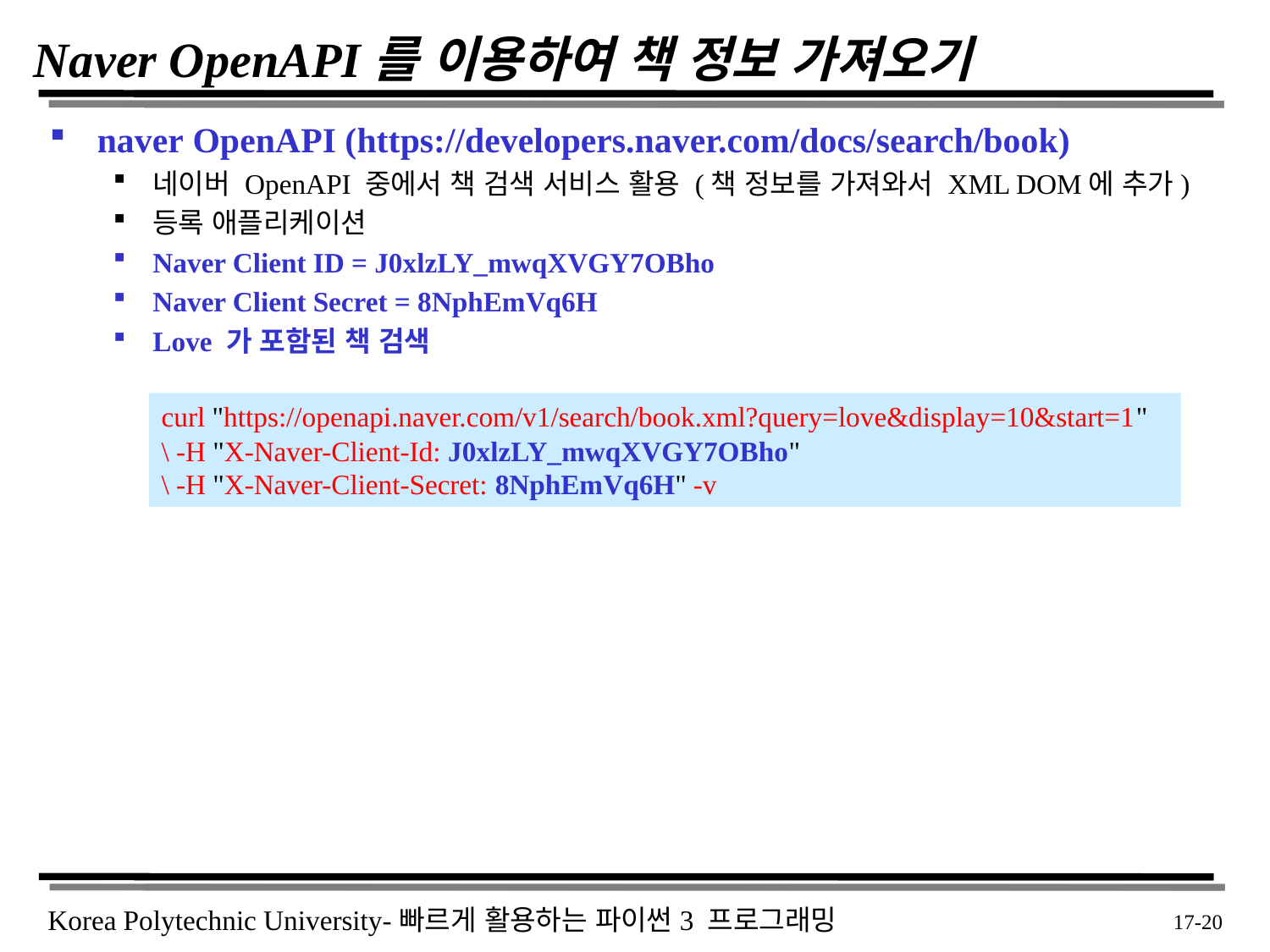

# Naver OpenAPI를 이용하여 책 정보 가져오기
naver OpenAPI (https://developers.naver.com/docs/search/book)
네이버 OpenAPI 중에서 책 검색 서비스 활용 (책 정보를 가져와서 XML DOM에 추가)
등록 애플리케이션
Naver Client ID = J0xlzLY_mwqXVGY7OBho
Naver Client Secret = 8NphEmVq6H
Love 가 포함된 책 검색

curl "https://openapi.naver.com/v1/search/book.xml?query=love&display=10&start=1"
\ -H "X-Naver-Client-Id: J0xlzLY_mwqXVGY7OBho"
\ -H "X-Naver-Client-Secret: 8NphEmVq6H" -v
 17-20